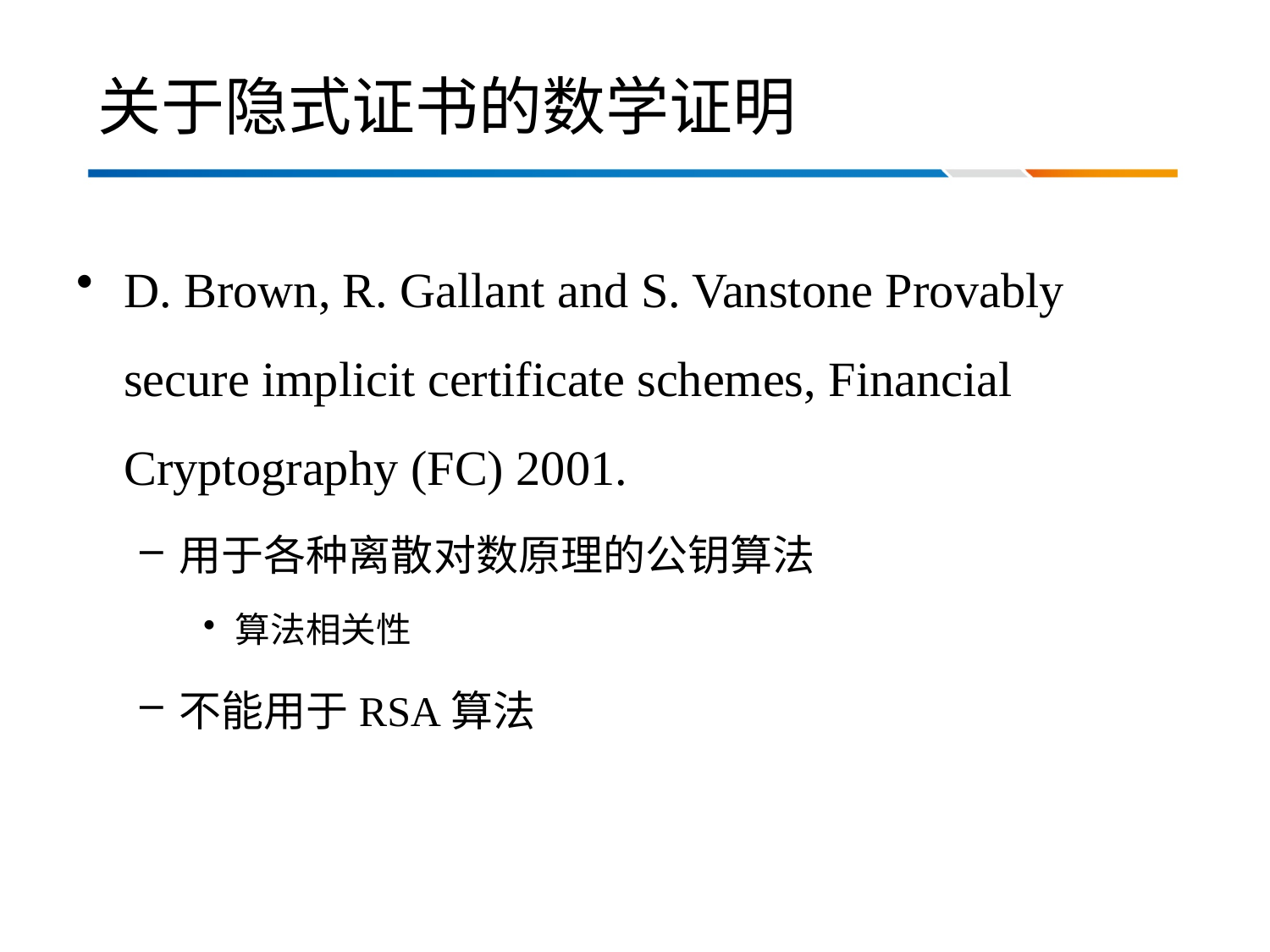

# 关于隐式证书的数学证明
D. Brown, R. Gallant and S. Vanstone Provably secure implicit certificate schemes, Financial Cryptography (FC) 2001.
用于各种离散对数原理的公钥算法
算法相关性
不能用于RSA算法